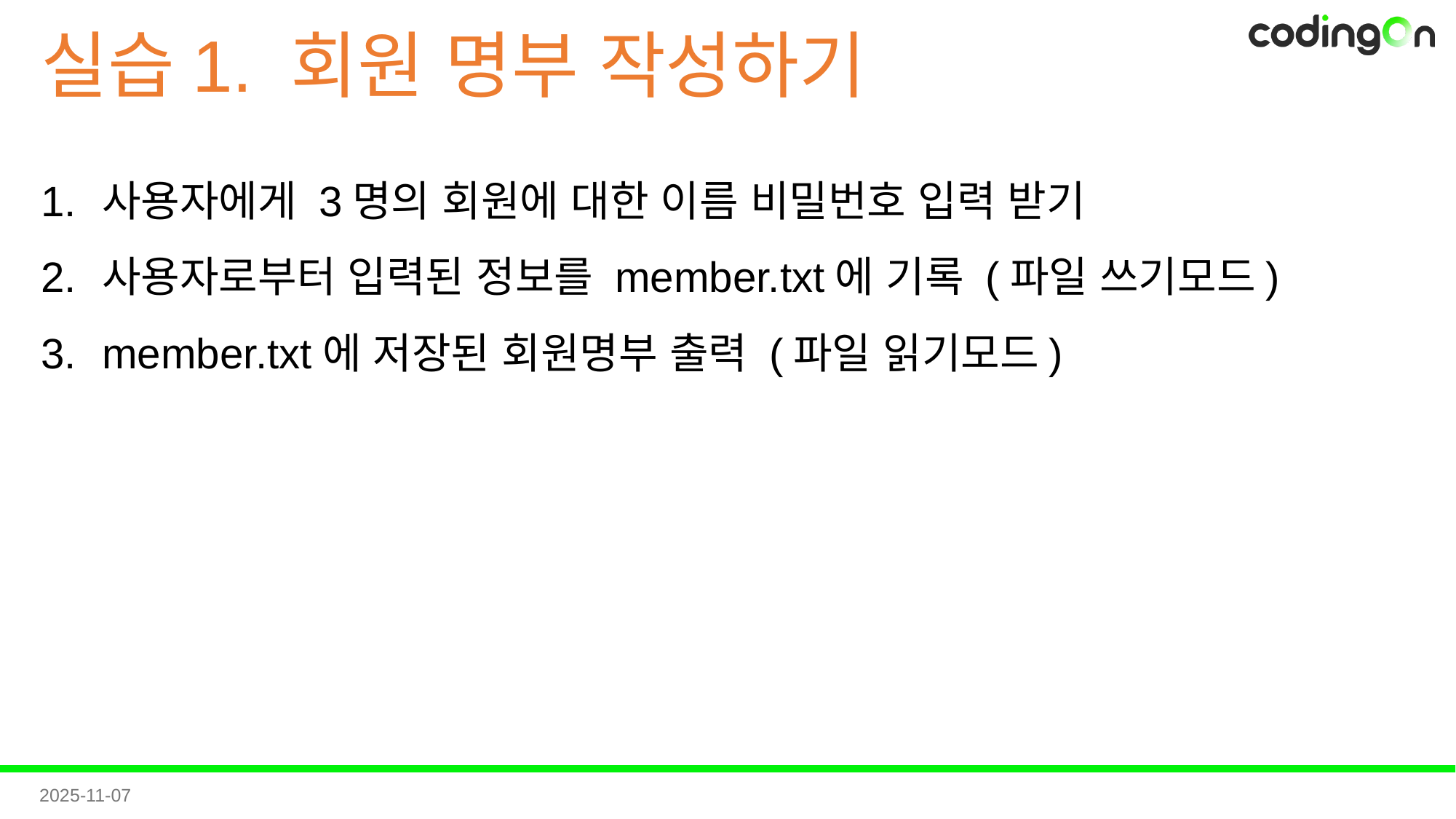

# 실습1. 회원 명부 작성하기
사용자에게 3명의 회원에 대한 이름 비밀번호 입력 받기
사용자로부터 입력된 정보를 member.txt에 기록 (파일 쓰기모드)
member.txt에 저장된 회원명부 출력 (파일 읽기모드)

2025-11-07